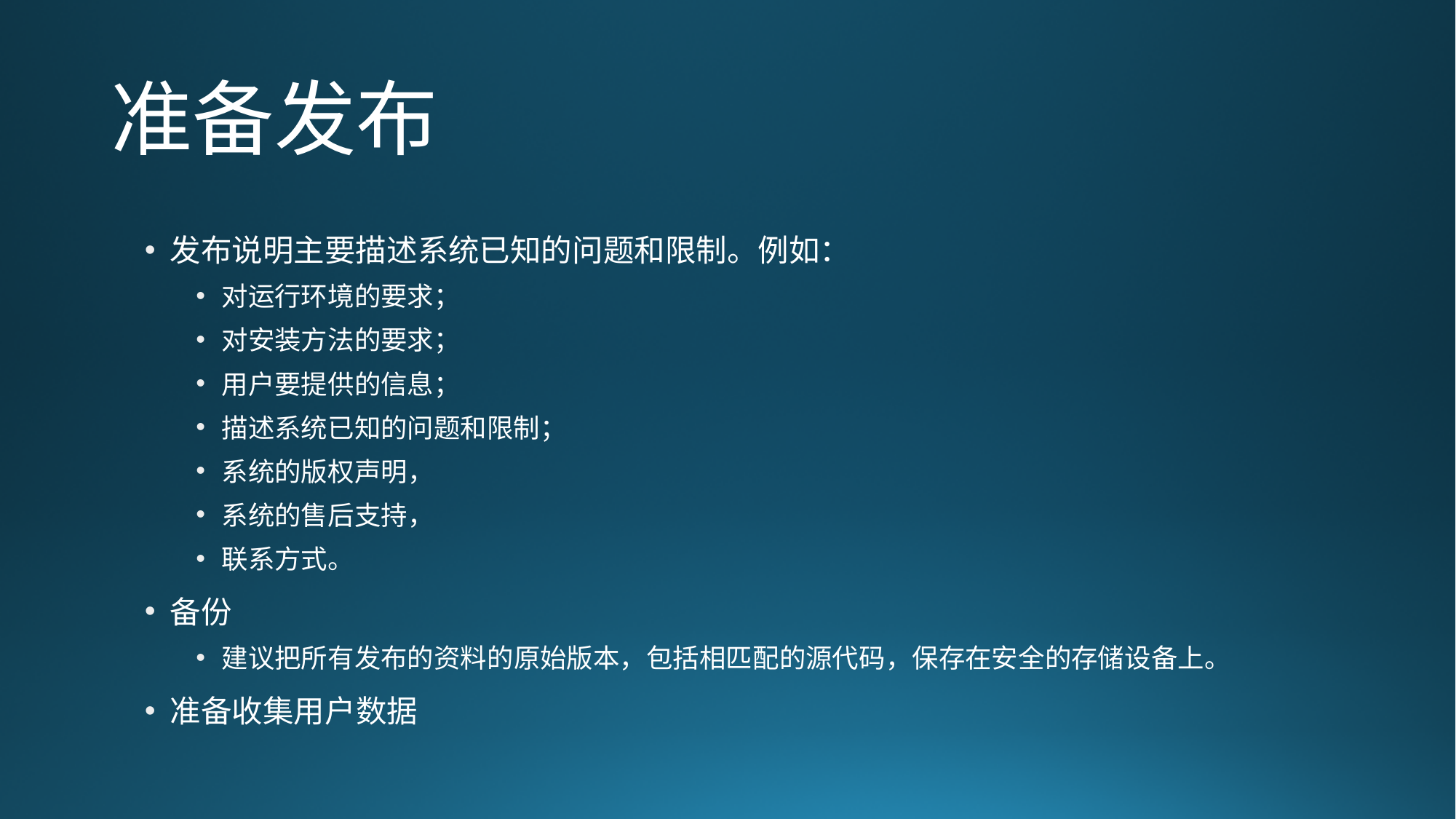

# 准备发布
发布说明主要描述系统已知的问题和限制。例如：
对运行环境的要求；
对安装方法的要求；
用户要提供的信息；
描述系统已知的问题和限制；
系统的版权声明，
系统的售后支持，
联系方式。
备份
建议把所有发布的资料的原始版本，包括相匹配的源代码，保存在安全的存储设备上。
准备收集用户数据